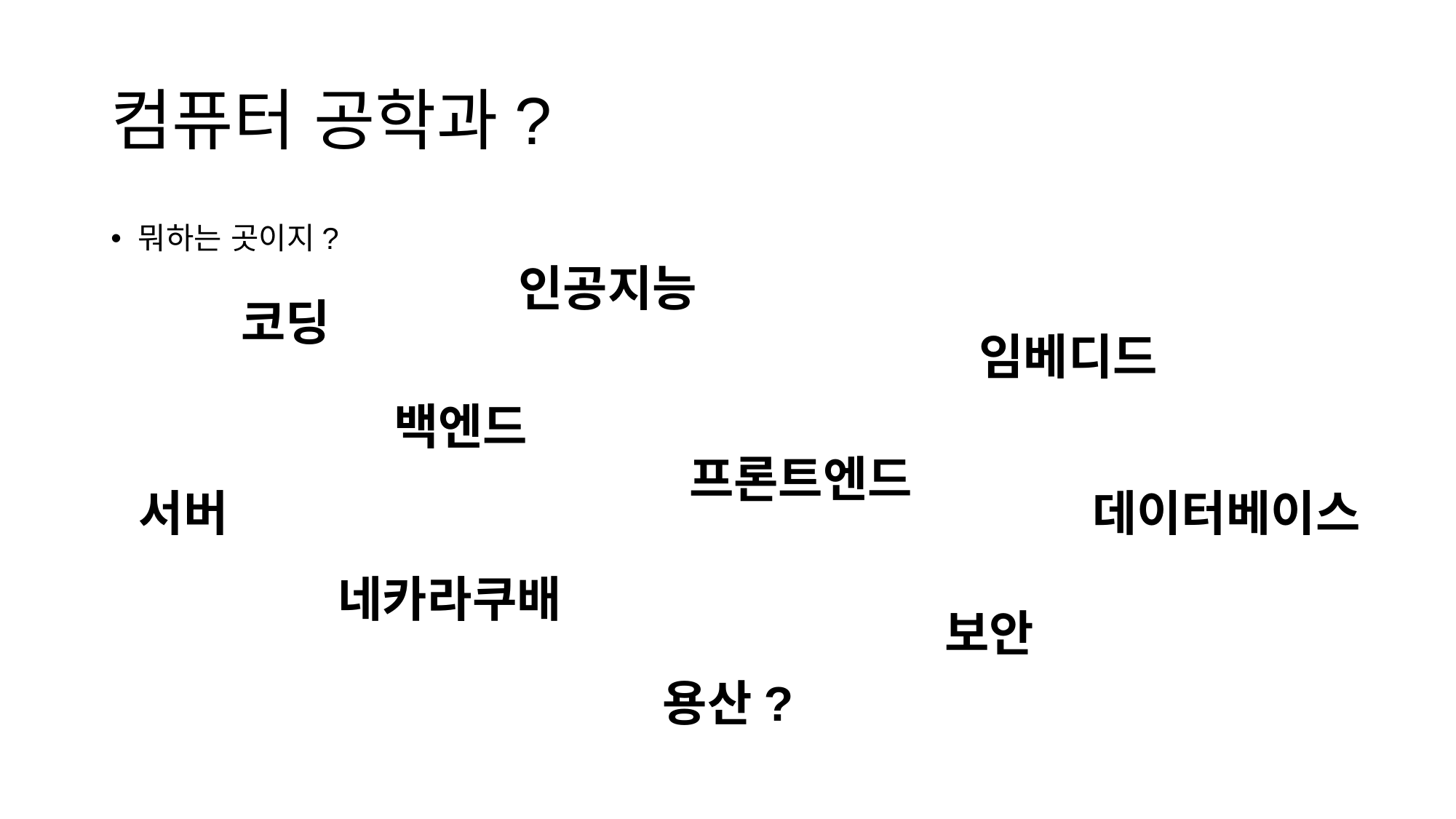

# 컴퓨터 공학과?
뭐하는 곳이지?
인공지능
코딩
임베디드
백엔드
프론트엔드
데이터베이스
서버
네카라쿠배
보안
용산?